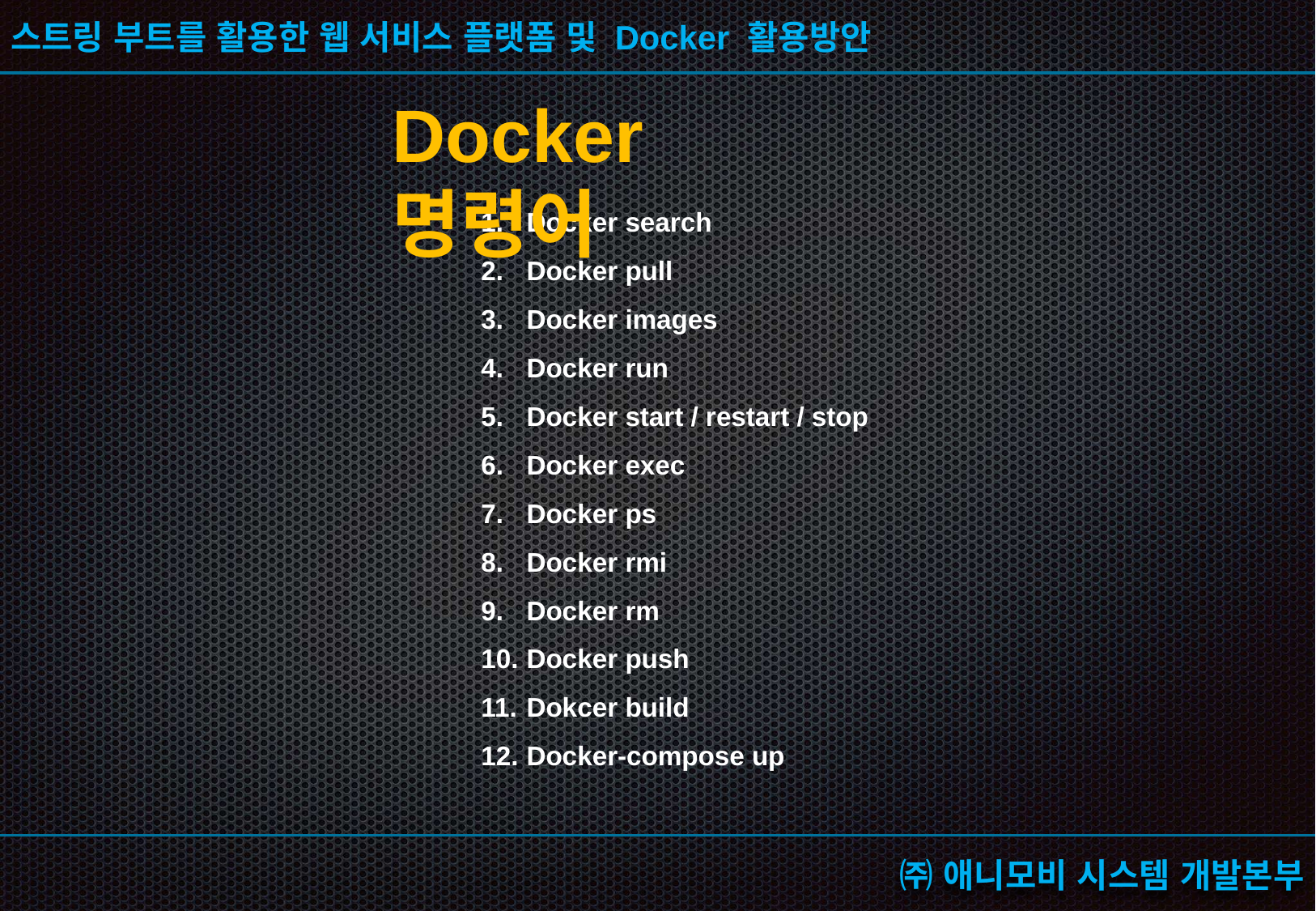

Docker 명령어

Docker search
Docker pull
Docker images
Docker run
Docker start / restart / stop
Docker exec
Docker ps
Docker rmi
Docker rm
Docker push
Dokcer build
Docker-compose up